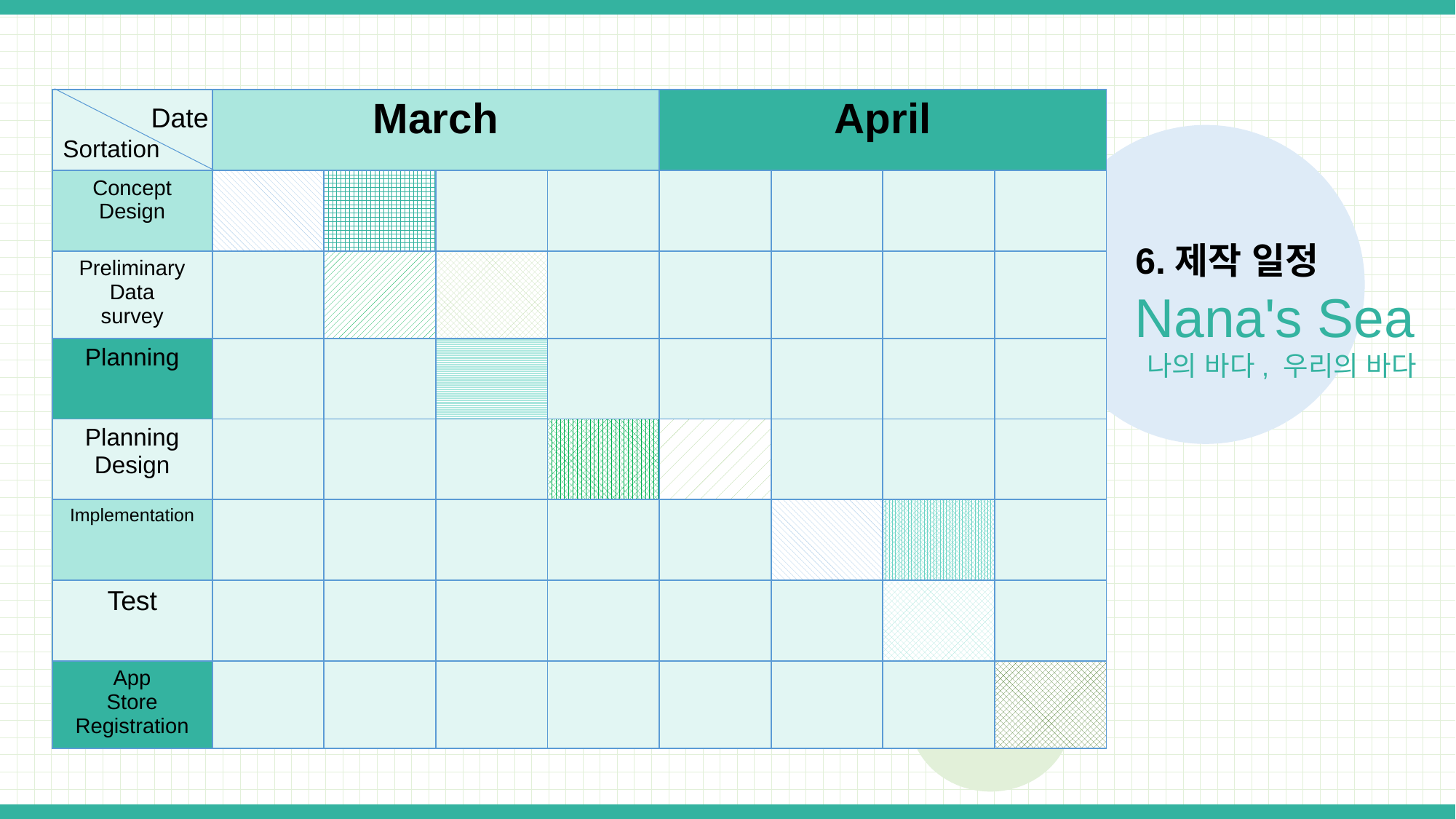

|  | March |  |  |  | April |  |  |  |
| --- | --- | --- | --- | --- | --- | --- | --- | --- |
| Concept Design |  |  |  |  |  |  |  |  |
| Preliminary Data survey |  |  |  |  |  |  |  |  |
| Planning |  |  |  |  |  |  |  |  |
| Planning Design |  |  |  |  |  |  |  |  |
| Implementation |  |  |  |  |  |  |  |  |
| Test |  |  |  |  |  |  |  |  |
| App Store Registration |  |  |  |  |  |  |  |  |
Date

Sortation

6.제작 일정

Nana's Sea
 나의 바다, 우리의 바다